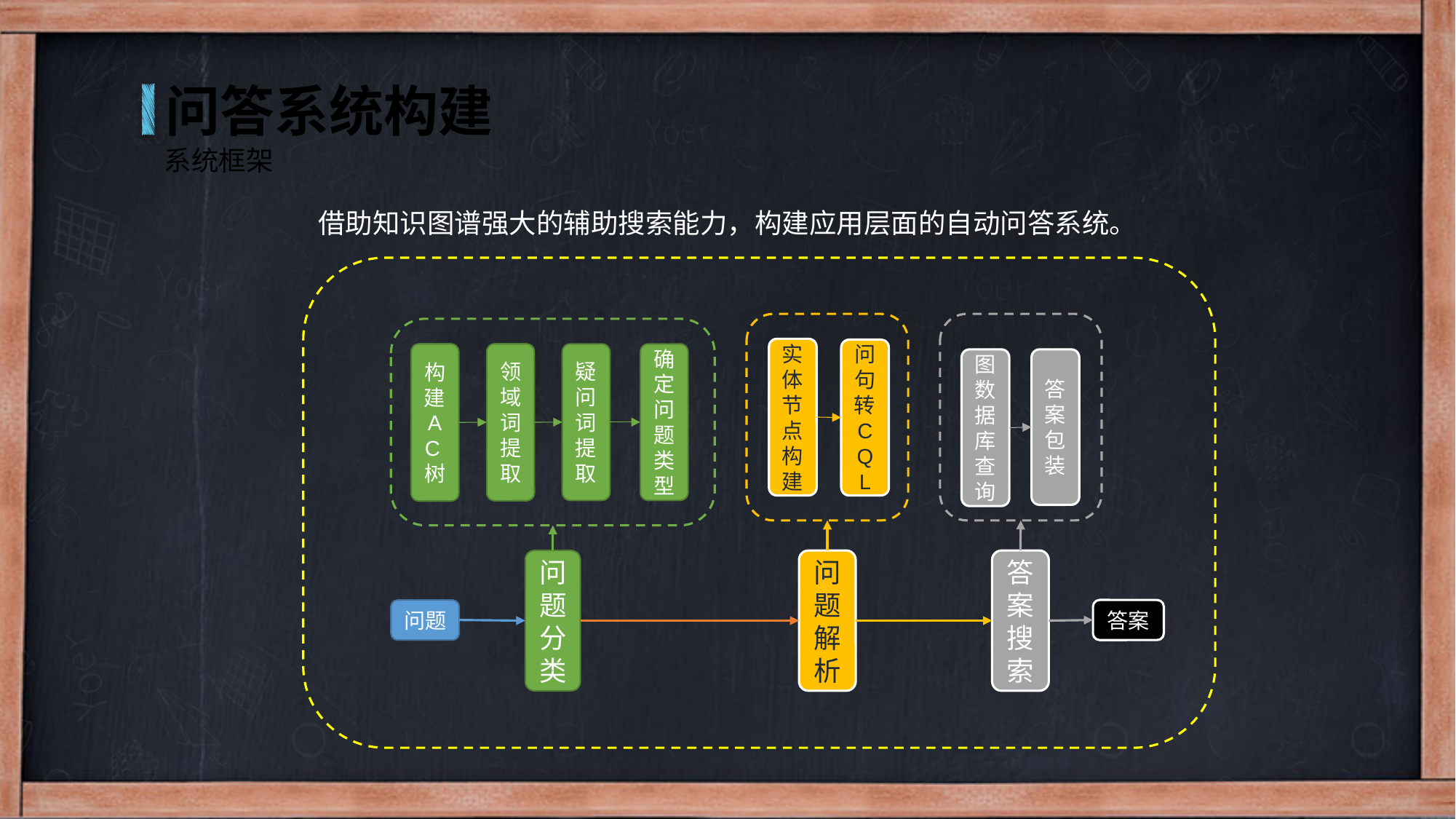

问答系统构建

系统框架
借助知识图谱强大的辅助搜索能力，构建应用层面的自动问答系统。

实体节点构建
问句转CQL
构建AC树
领域词提取
疑问词提取
确定问题类型
图数据库查询
答案包装
问题分类
问题解析
答案搜索
问题
答案